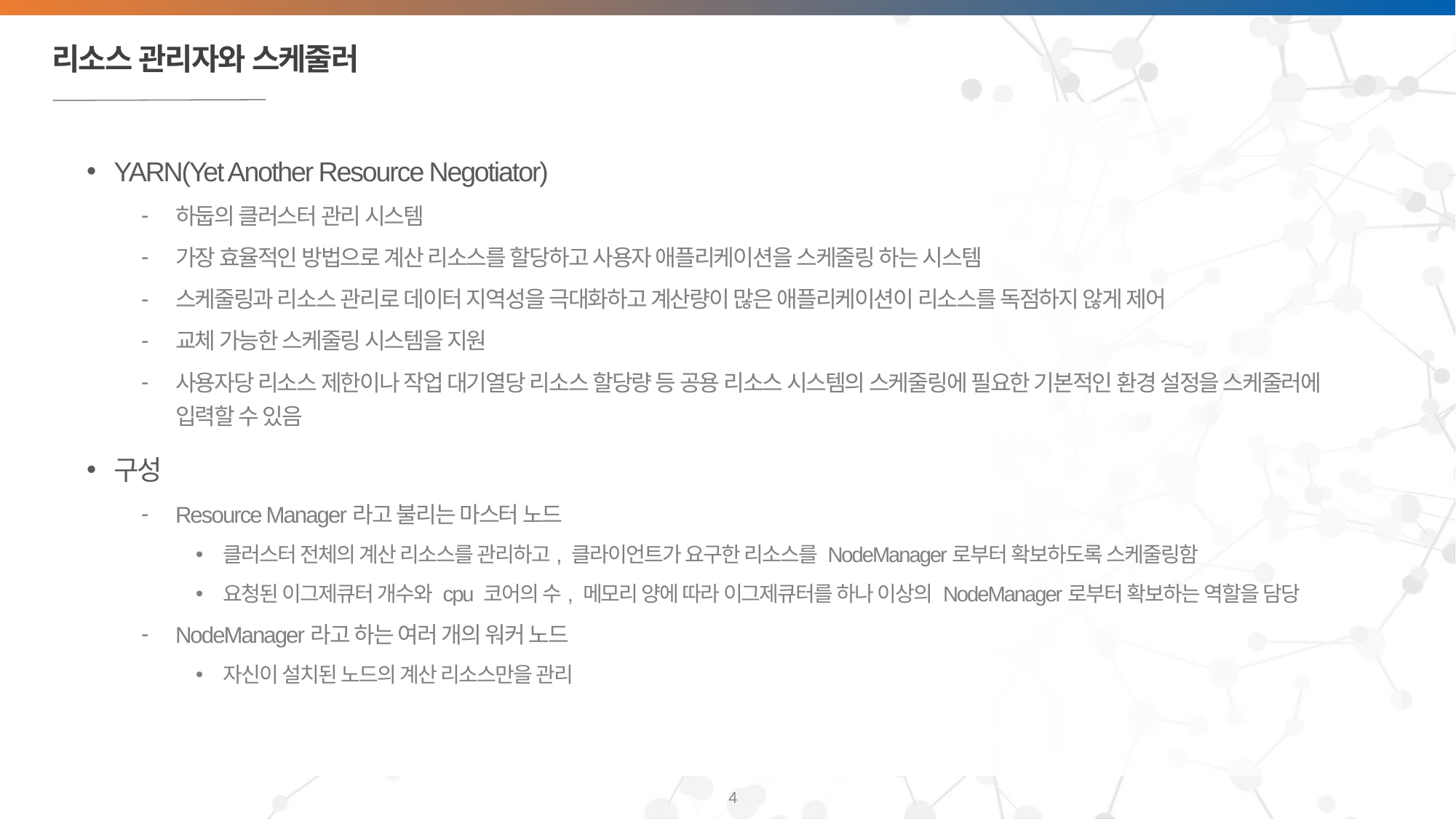

# 리소스 관리자와 스케줄러

YARN(Yet Another Resource Negotiator)
하둡의 클러스터 관리 시스템
가장 효율적인 방법으로 계산 리소스를 할당하고 사용자 애플리케이션을 스케줄링 하는 시스템
스케줄링과 리소스 관리로 데이터 지역성을 극대화하고 계산량이 많은 애플리케이션이 리소스를 독점하지 않게 제어
교체 가능한 스케줄링 시스템을 지원
사용자당 리소스 제한이나 작업 대기열당 리소스 할당량 등 공용 리소스 시스템의 스케줄링에 필요한 기본적인 환경 설정을 스케줄러에 입력할 수 있음
구성
Resource Manager라고 불리는 마스터 노드
클러스터 전체의 계산 리소스를 관리하고, 클라이언트가 요구한 리소스를 NodeManager로부터 확보하도록 스케줄링함
요청된 이그제큐터 개수와 cpu 코어의 수, 메모리 양에 따라 이그제큐터를 하나 이상의 NodeManager로부터 확보하는 역할을 담당
NodeManager라고 하는 여러 개의 워커 노드
자신이 설치된 노드의 계산 리소스만을 관리
4